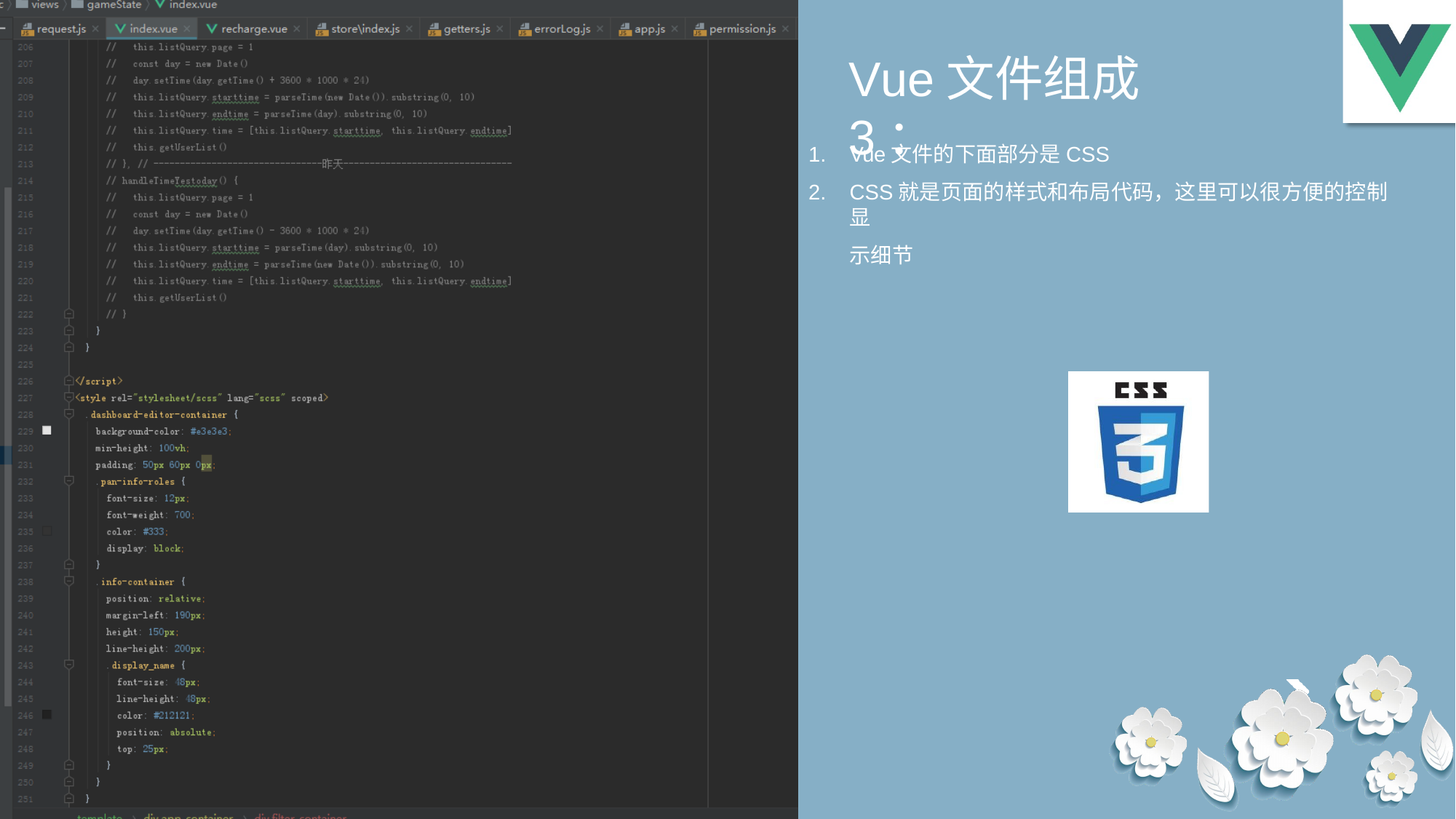

# Vue文件组成3：

Vue文件的下面部分是CSS
CSS就是页面的样式和布局代码，这里可以很方便的控制显
示细节